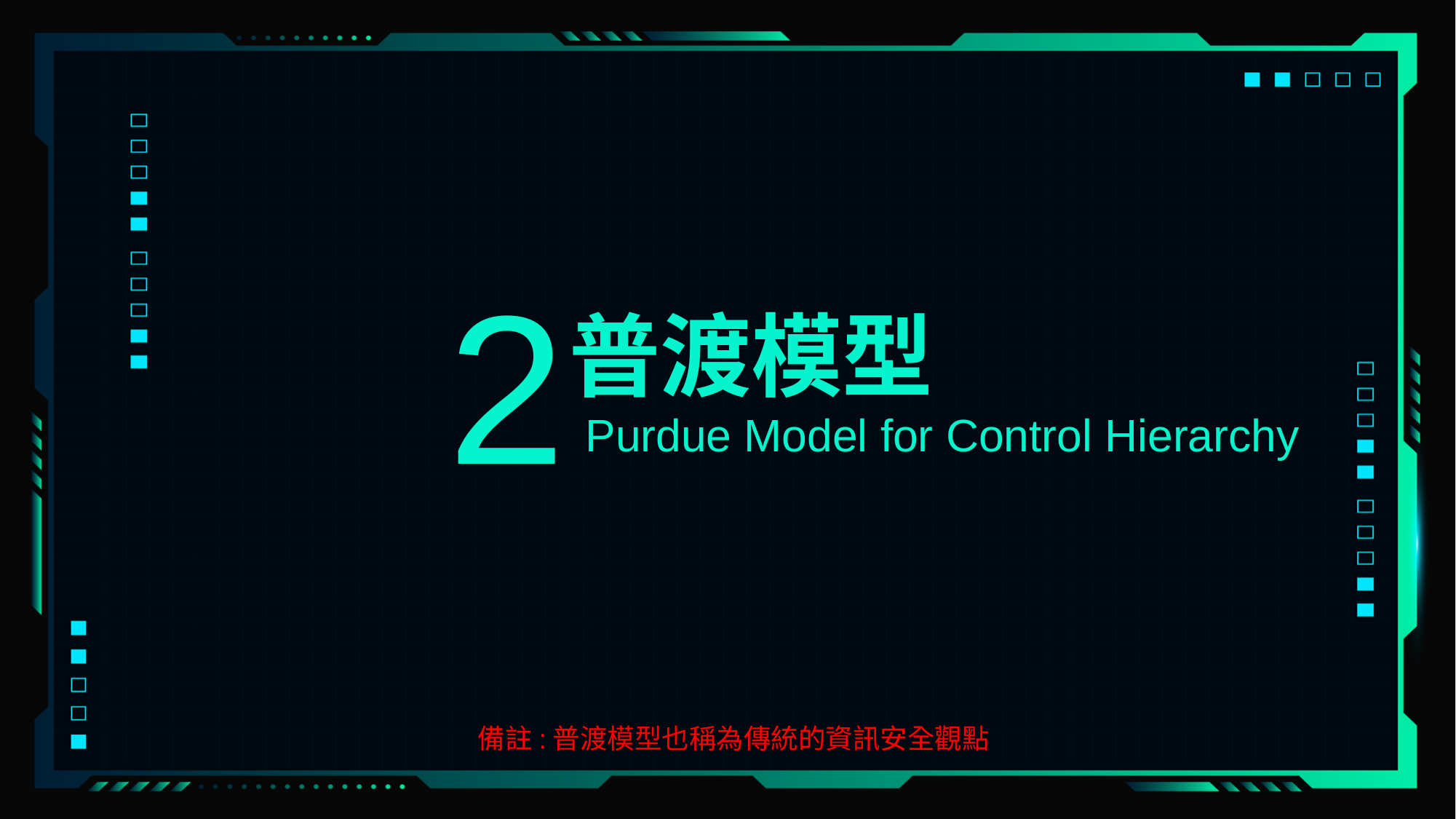

2
普渡模型
Purdue Model for Control Hierarchy
備註:普渡模型也稱為傳統的資訊安全觀點